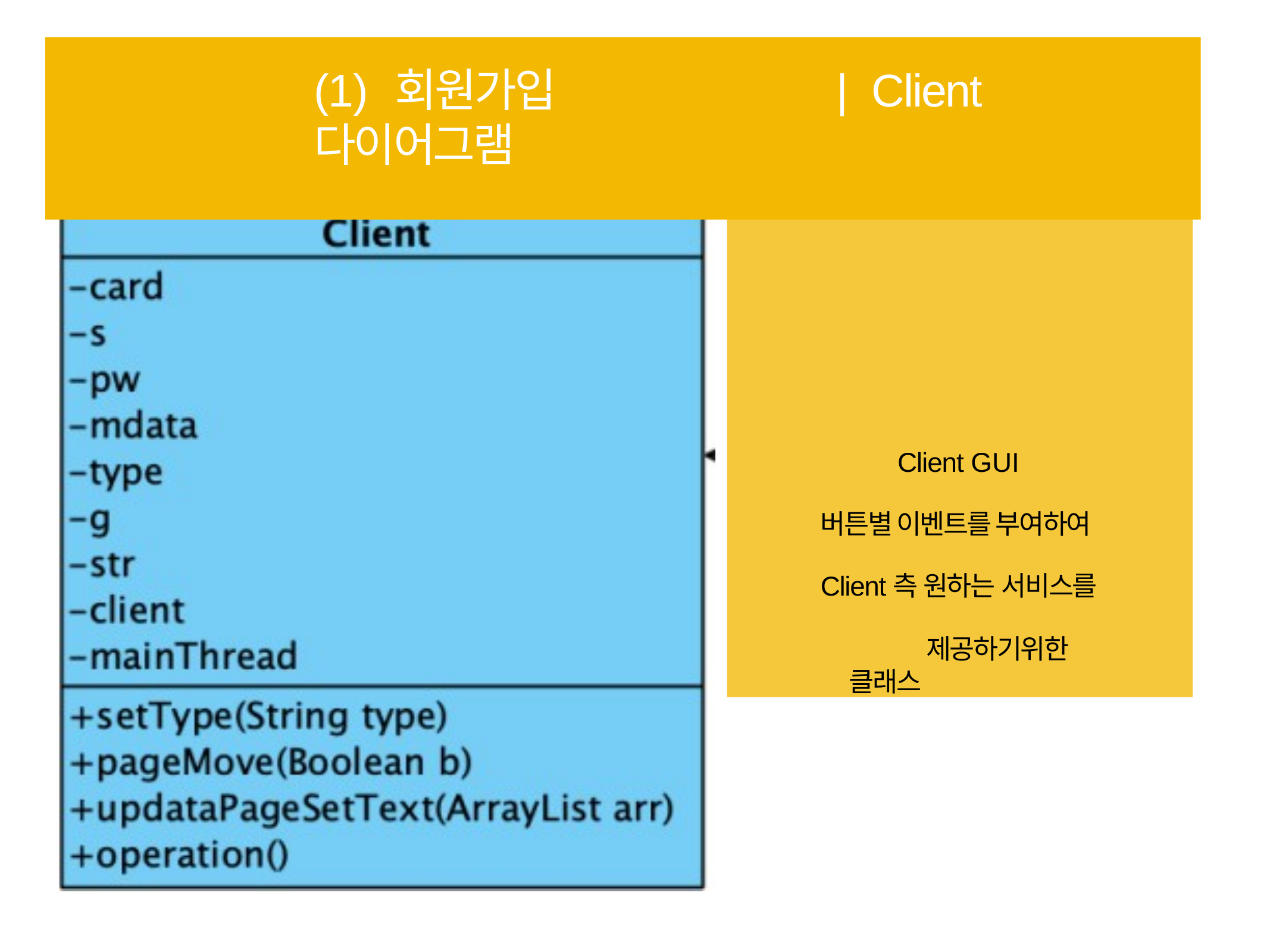

# (1) 회원가입	| Client 다이어그램

Client GUI  버튼별 이벤트를 부여하여  Client측 원하는 서비스를

제공하기위한 클래스